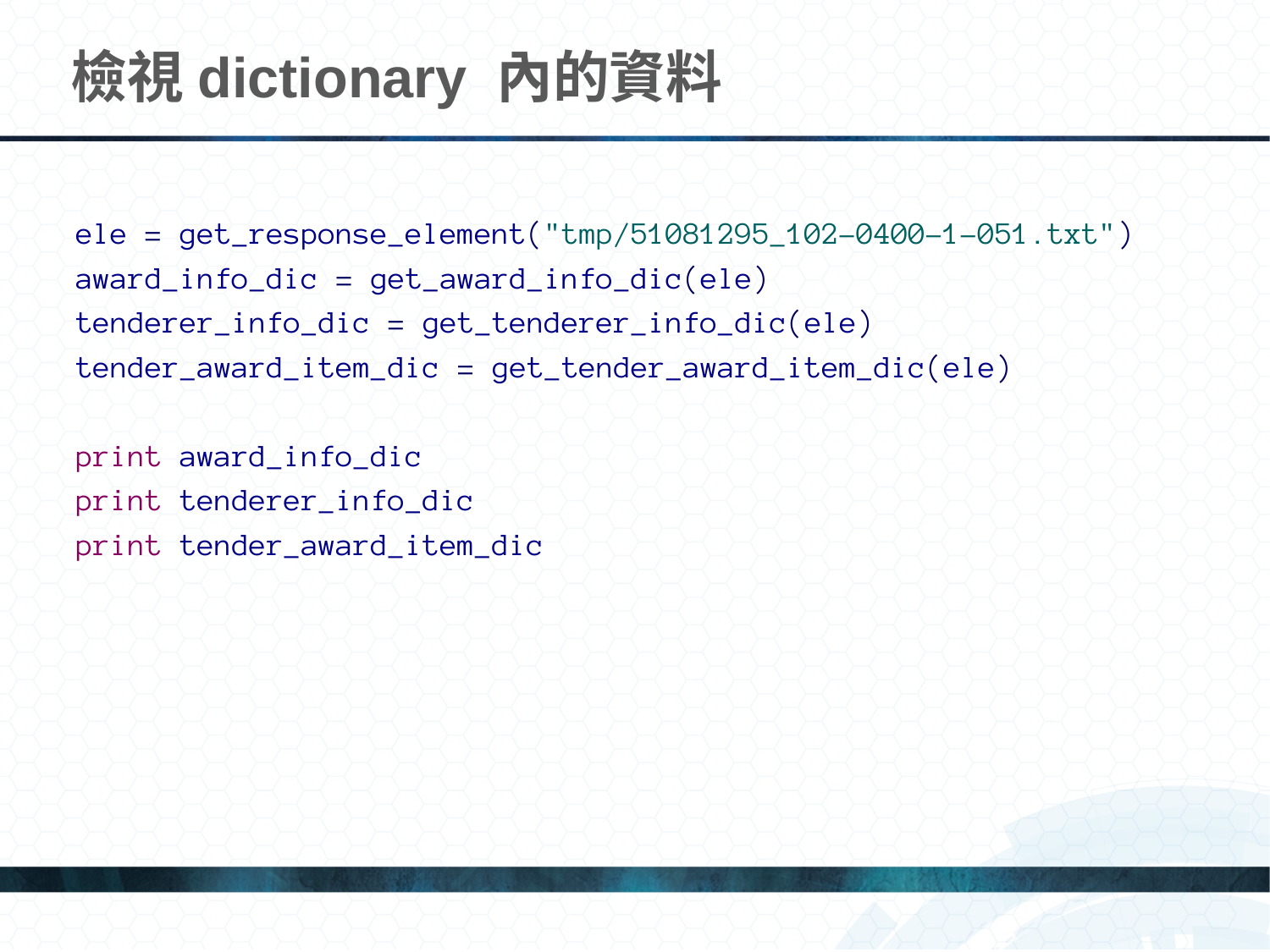

# 檢視dictionary 內的資料
ele = get_response_element("tmp/51081295_102-0400-1-051.txt")
award_info_dic = get_award_info_dic(ele)
tenderer_info_dic = get_tenderer_info_dic(ele)
tender_award_item_dic = get_tender_award_item_dic(ele)

print award_info_dic
print tenderer_info_dic
print tender_award_item_dic